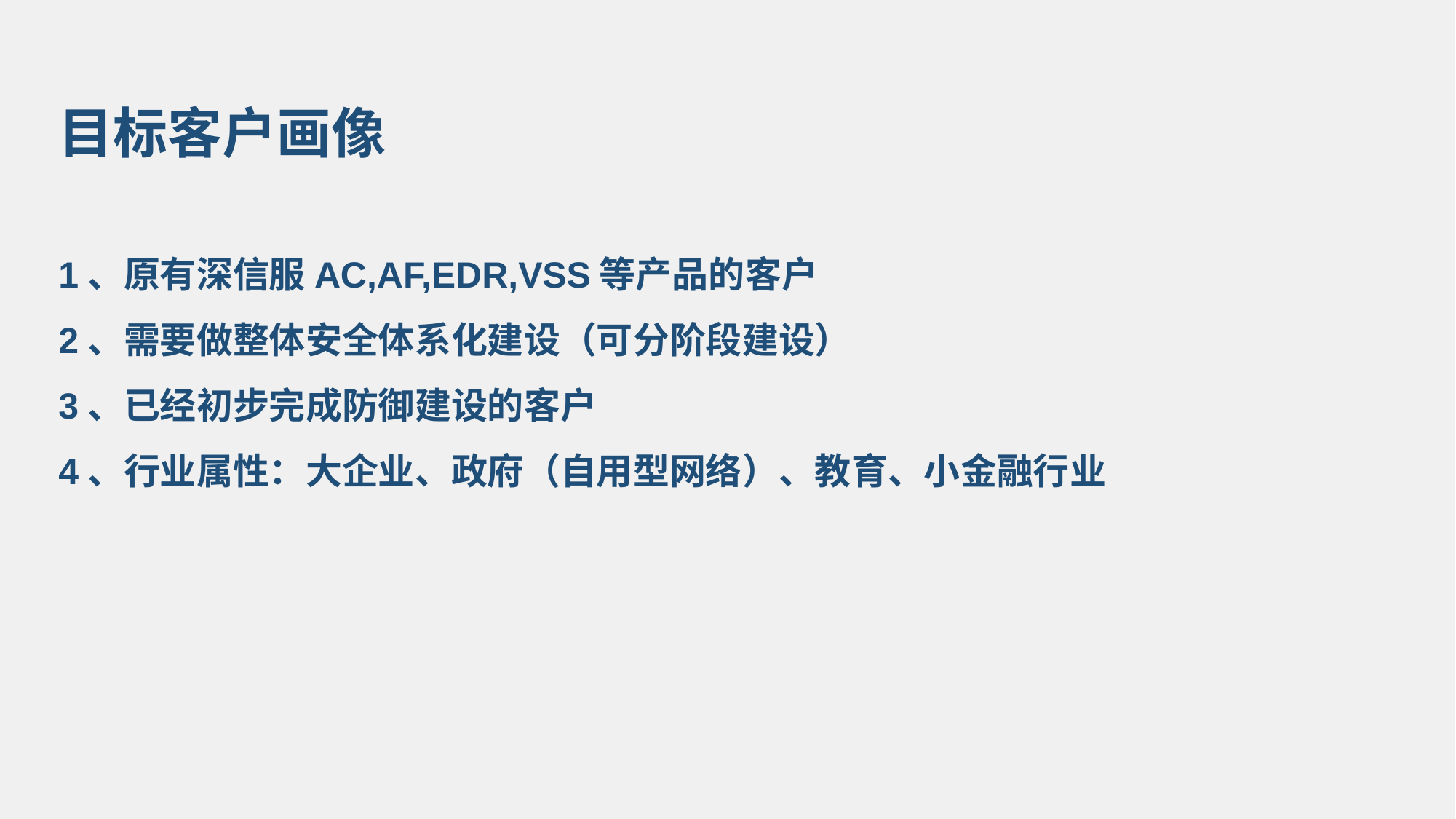

目标客户画像

1、原有深信服AC,AF,EDR,VSS等产品的客户
2、需要做整体安全体系化建设（可分阶段建设）
3、已经初步完成防御建设的客户
4、行业属性：大企业、政府（自用型网络）、教育、小金融行业